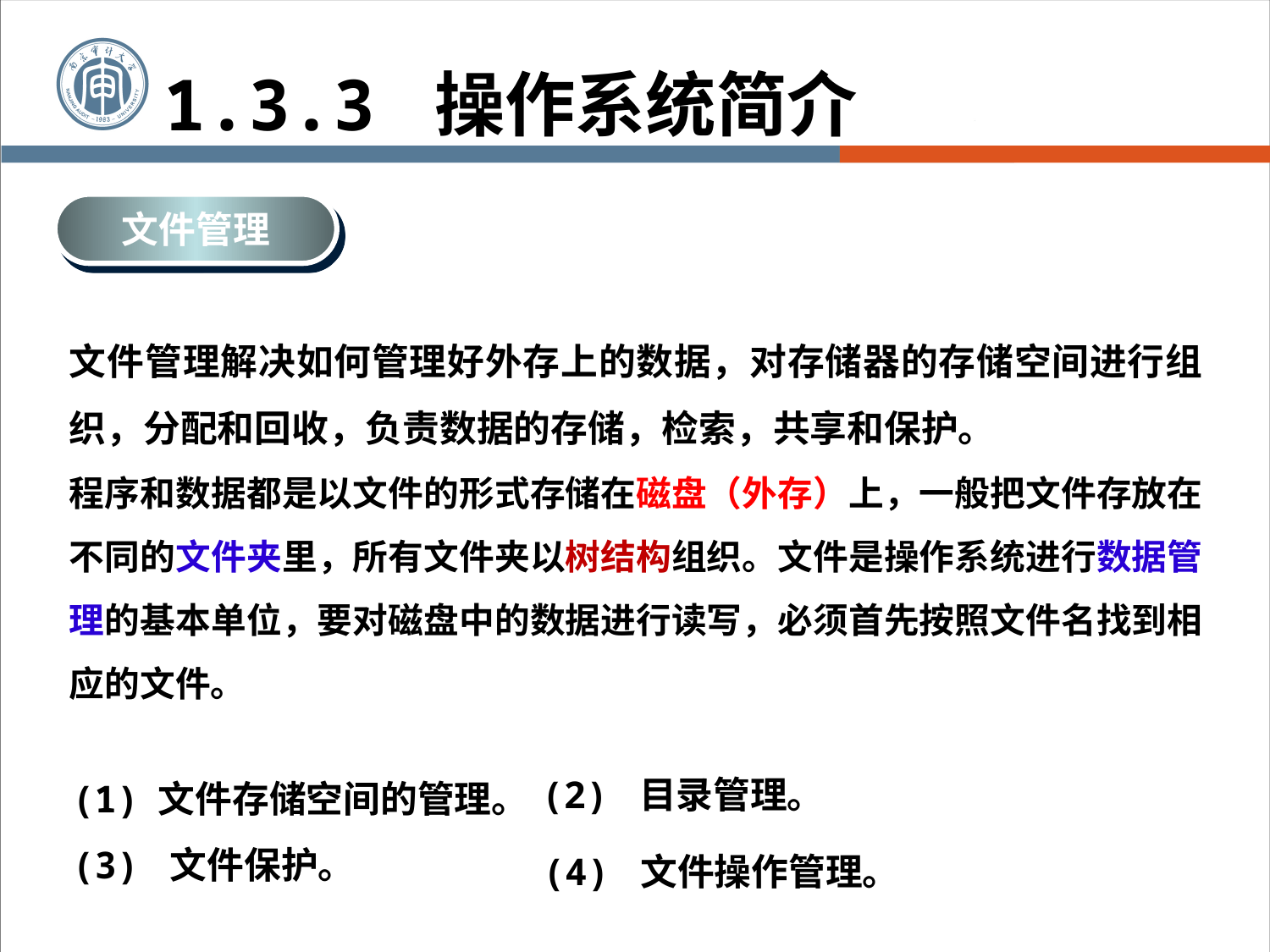

1.3.3 操作系统简介
文件管理
文件管理解决如何管理好外存上的数据，对存储器的存储空间进行组织，分配和回收，负责数据的存储，检索，共享和保护。
程序和数据都是以文件的形式存储在磁盘（外存）上，一般把文件存放在不同的文件夹里，所有文件夹以树结构组织。文件是操作系统进行数据管理的基本单位，要对磁盘中的数据进行读写，必须首先按照文件名找到相应的文件。
(2) 目录管理。
(1) 文件存储空间的管理。
(3) 文件保护。
(4) 文件操作管理。